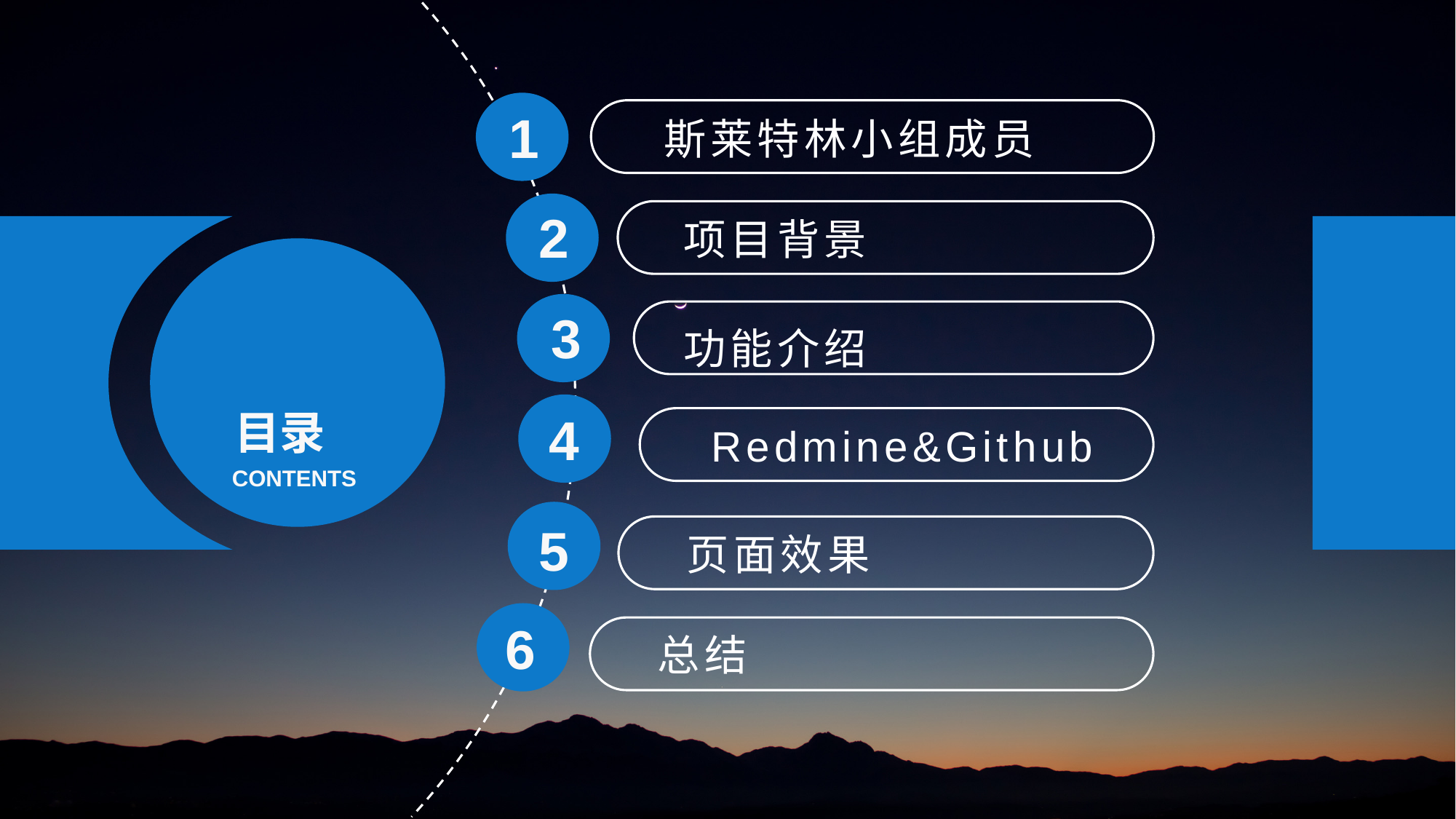

1

斯莱特林小组成员

2

项目背景

3

功能介绍

目录
4

Redmine&Github

CONTENTS

5

页面效果

6

总结